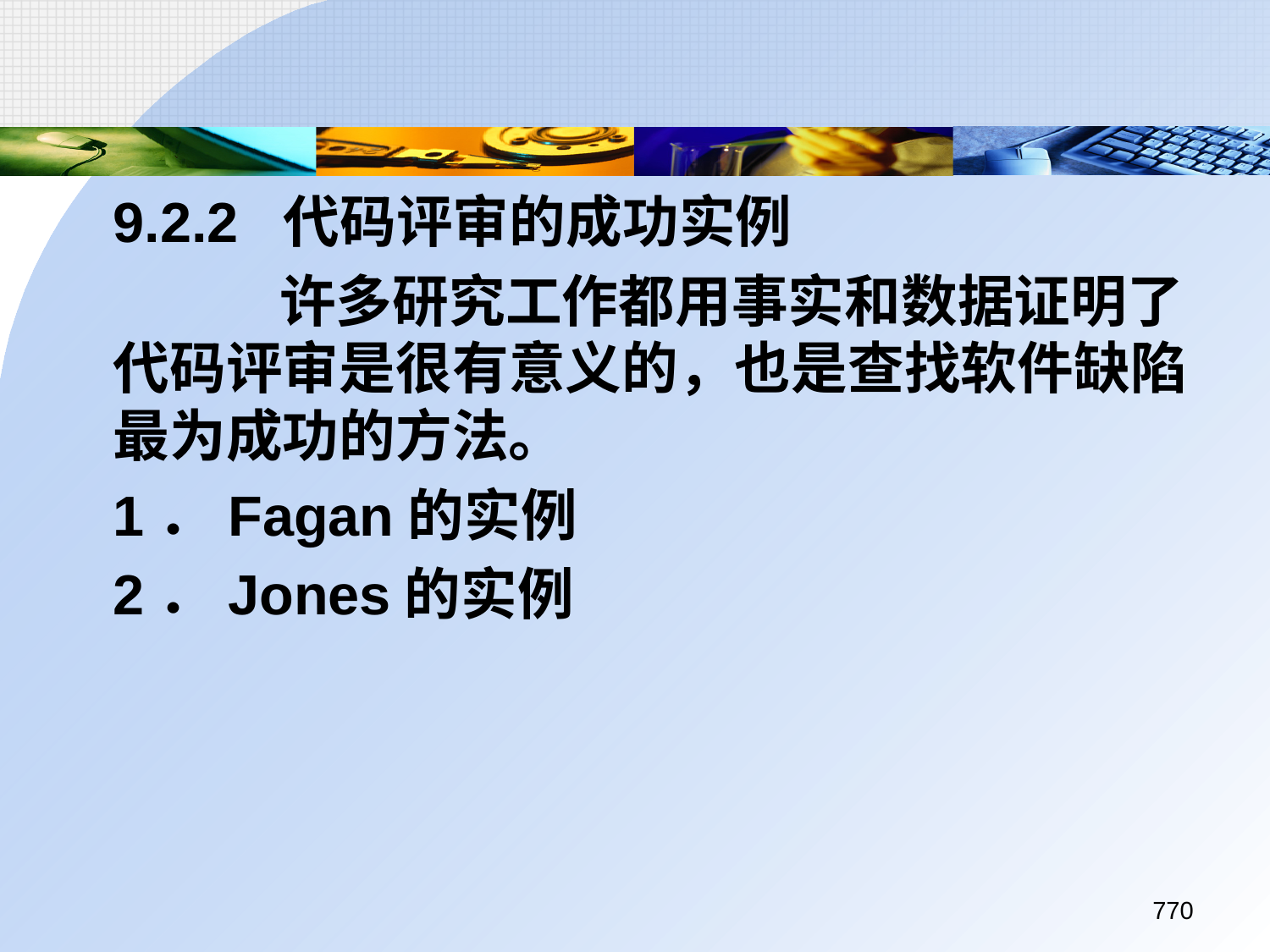

9.2.2  代码评审的成功实例
		  许多研究工作都用事实和数据证明了代码评审是很有意义的，也是查找软件缺陷最为成功的方法。
	1．Fagan的实例
	2．Jones的实例

770